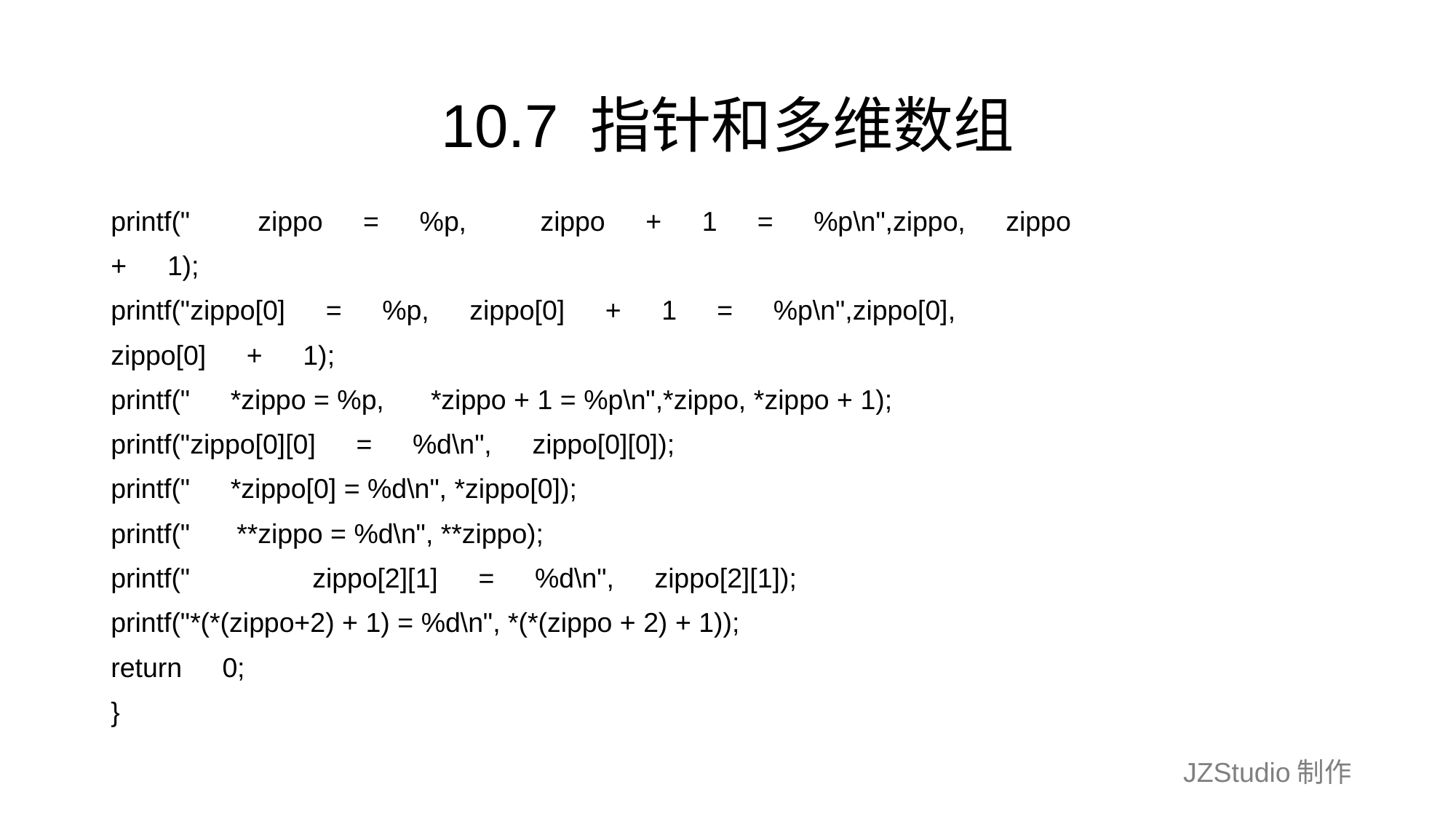

# 10.7 指针和多维数组
printf("　　zippo　=　%p,　　 zippo　+　1　=　%p\n",zippo,　zippo
+　1);
printf("zippo[0]　=　%p,　zippo[0]　+　1　=　%p\n",zippo[0],
zippo[0]　+　1);
printf("　*zippo = %p,　 *zippo + 1 = %p\n",*zippo, *zippo + 1);
printf("zippo[0][0]　=　%d\n",　zippo[0][0]);
printf("　*zippo[0] = %d\n", *zippo[0]);
printf("　 **zippo = %d\n", **zippo);
printf("　　　　zippo[2][1]　=　%d\n",　zippo[2][1]);
printf("*(*(zippo+2) + 1) = %d\n", *(*(zippo + 2) + 1));
return　0;
}